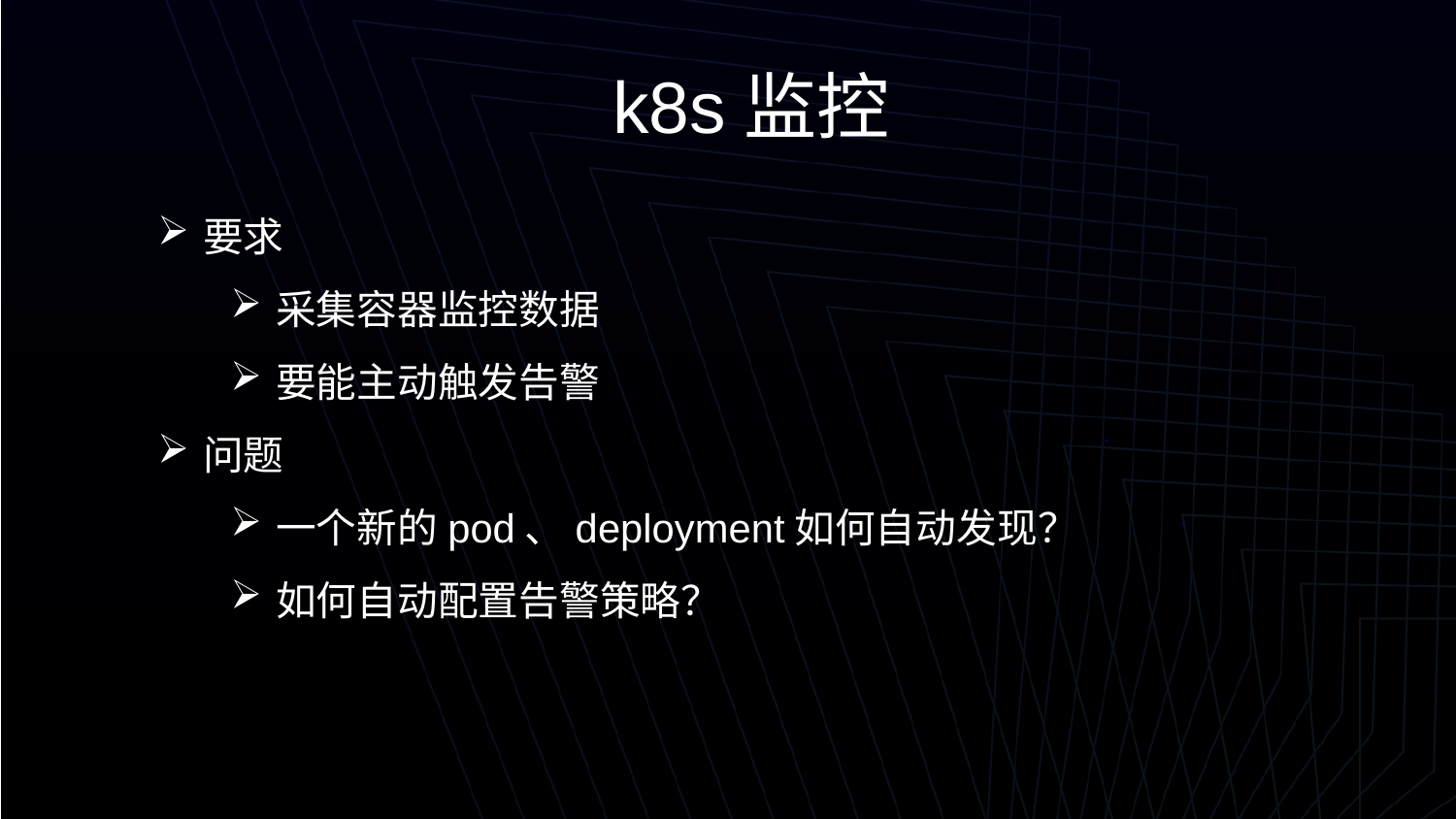

k8s监控
要求
采集容器监控数据
要能主动触发告警
问题
一个新的pod、deployment如何自动发现？
如何自动配置告警策略？